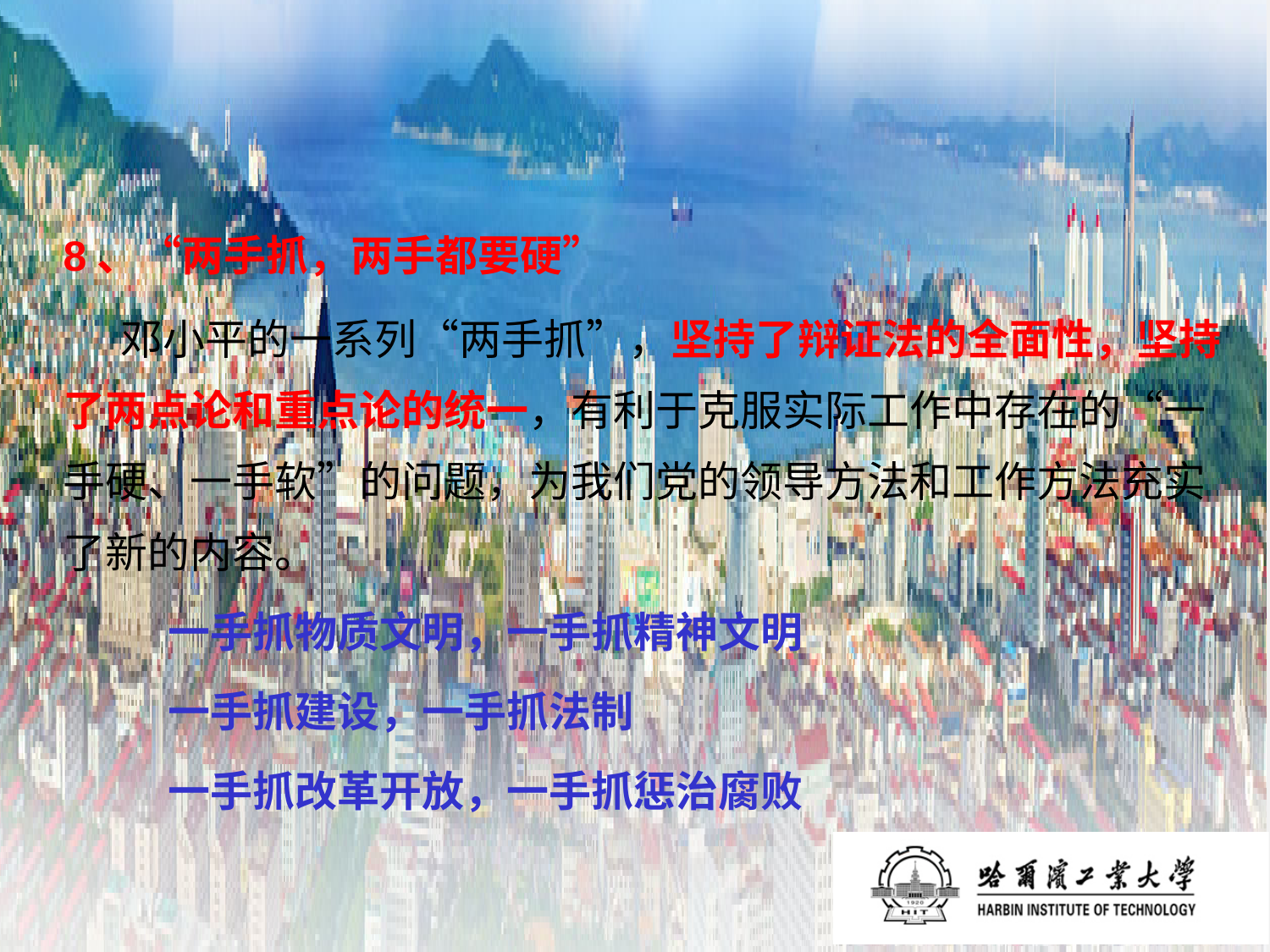

# 8、“两手抓，两手都要硬”
     邓小平的一系列“两手抓”，坚持了辩证法的全面性，坚持了两点论和重点论的统一，有利于克服实际工作中存在的“一手硬、一手软”的问题，为我们党的领导方法和工作方法充实了新的内容。
          一手抓物质文明，一手抓精神文明
          一手抓建设，一手抓法制
          一手抓改革开放，一手抓惩治腐败